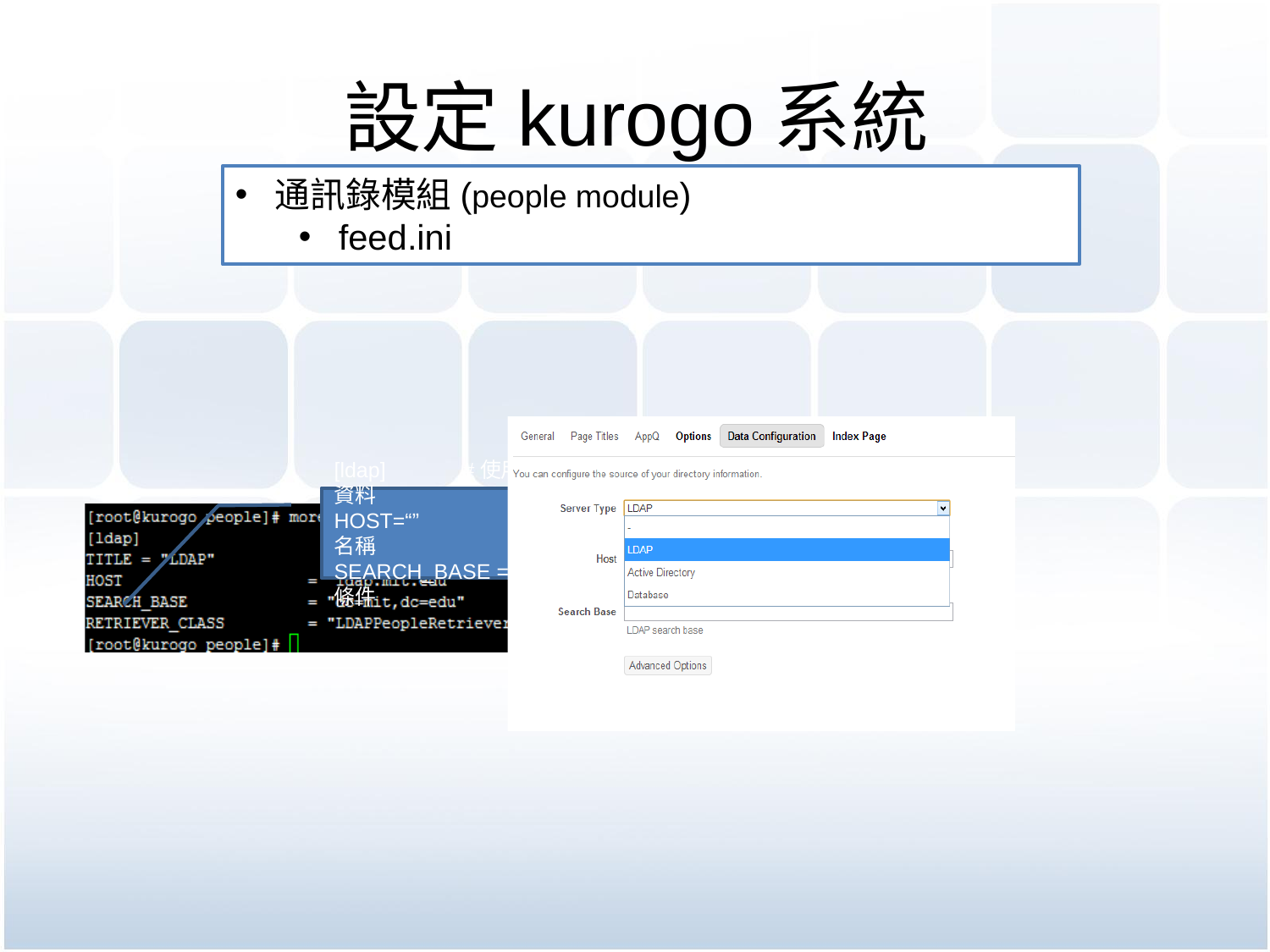

# 設定kurogo系統
通訊錄模組(people module)
feed.ini

[ldap]             #使用ldap協定擷取資料
HOST=“”                               #主機名稱
SEARCH_BASE =“”               #搜尋條件